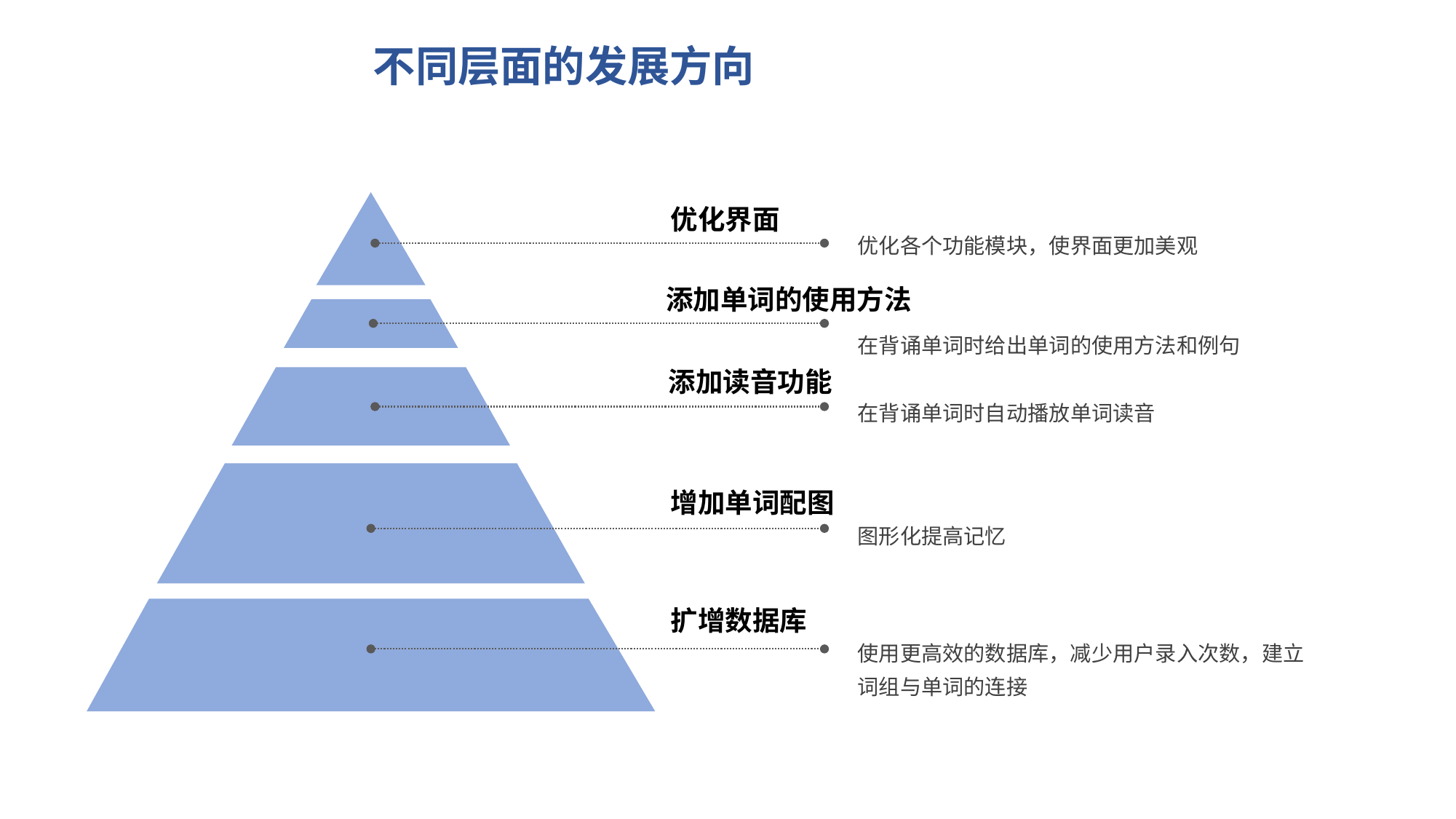

不同层面的发展方向
优化界面

优化各个功能模块，使界面更加美观
添加单词的使用方法

在背诵单词时给出单词的使用方法和例句
添加读音功能

在背诵单词时自动播放单词读音

增加单词配图
图形化提高记忆
扩增数据库

使用更高效的数据库，减少用户录入次数，建立词组与单词的连接